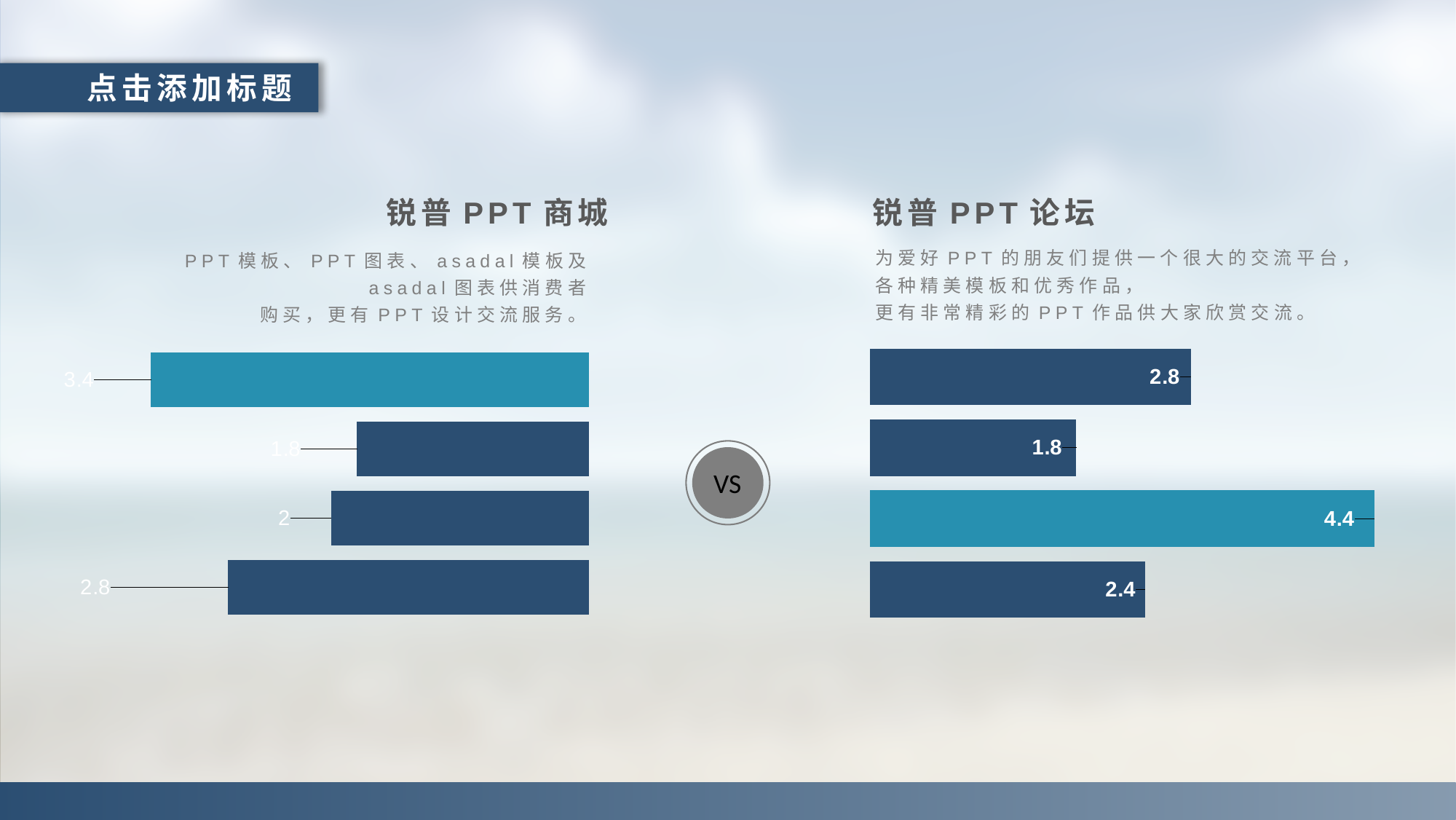

点击添加标题
锐普PPT商城
PPT模板、PPT图表、asadal模板及
asadal图表供消费者
购买，更有PPT设计交流服务。

### Chart

| Category | 系列 2 |
|---|---|
| 类别 1 | -2.8 |
| 类别 2 | -2.0 |
| 类别 3 | -1.8 |
| 类别 4 | -3.4 |
锐普PPT论坛
为爱好PPT的朋友们提供一个很大的交流平台，
各种精美模板和优秀作品，
更有非常精彩的PPT作品供大家欣赏交流。

### Chart

| Category | 系列 2 |
|---|---|
| 类别 1 | 2.4 |
| 类别 2 | 4.4 |
| 类别 3 | 1.8 |
| 类别 4 | 2.8 |

VS